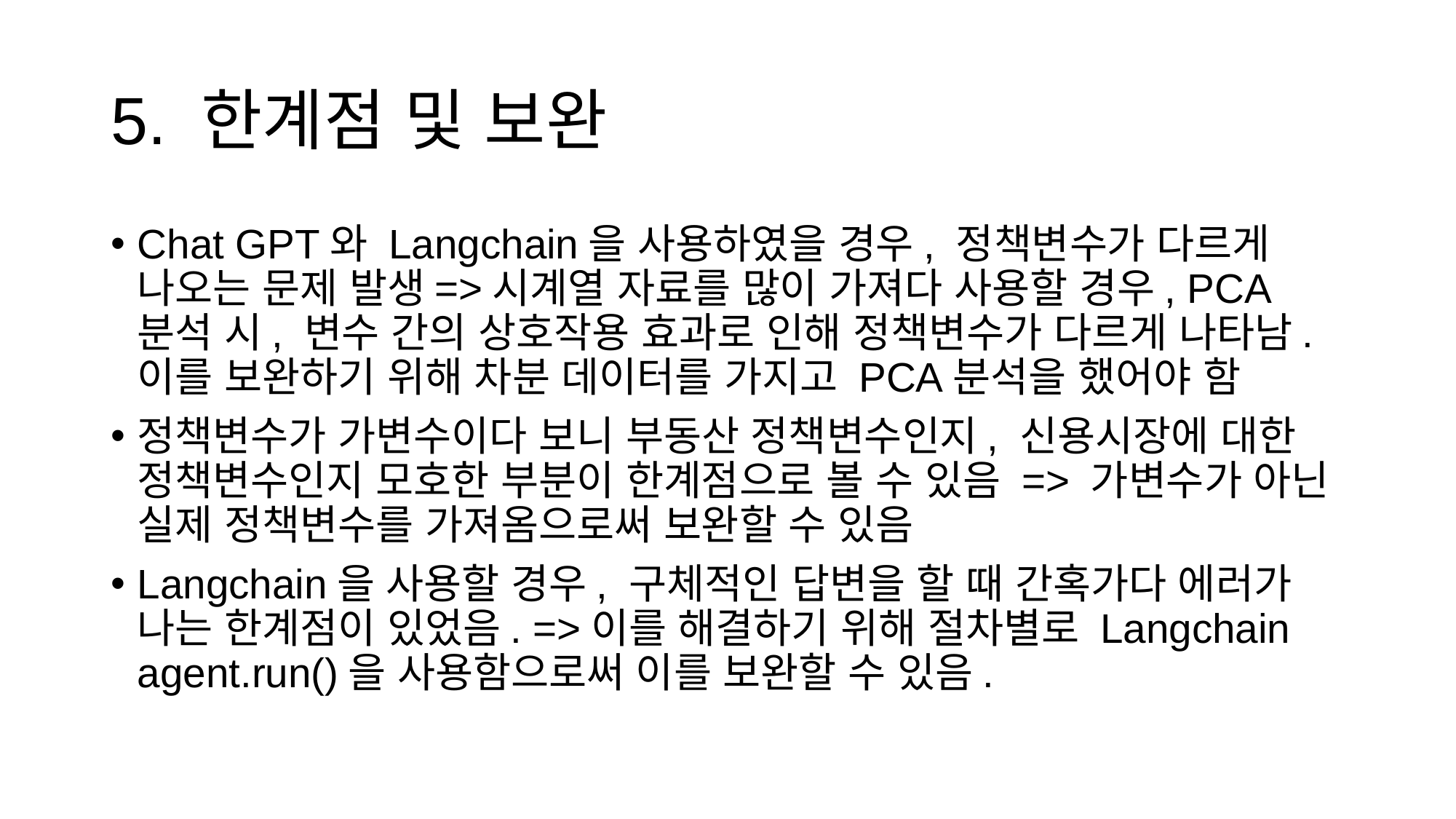

# 5. 한계점 및 보완
Chat GPT와 Langchain을 사용하였을 경우, 정책변수가 다르게 나오는 문제 발생=>시계열 자료를 많이 가져다 사용할 경우, PCA분석 시, 변수 간의 상호작용 효과로 인해 정책변수가 다르게 나타남. 이를 보완하기 위해 차분 데이터를 가지고 PCA분석을 했어야 함
정책변수가 가변수이다 보니 부동산 정책변수인지, 신용시장에 대한 정책변수인지 모호한 부분이 한계점으로 볼 수 있음 => 가변수가 아닌 실제 정책변수를 가져옴으로써 보완할 수 있음
Langchain을 사용할 경우, 구체적인 답변을 할 때 간혹가다 에러가 나는 한계점이 있었음. =>이를 해결하기 위해 절차별로 Langchain agent.run()을 사용함으로써 이를 보완할 수 있음.